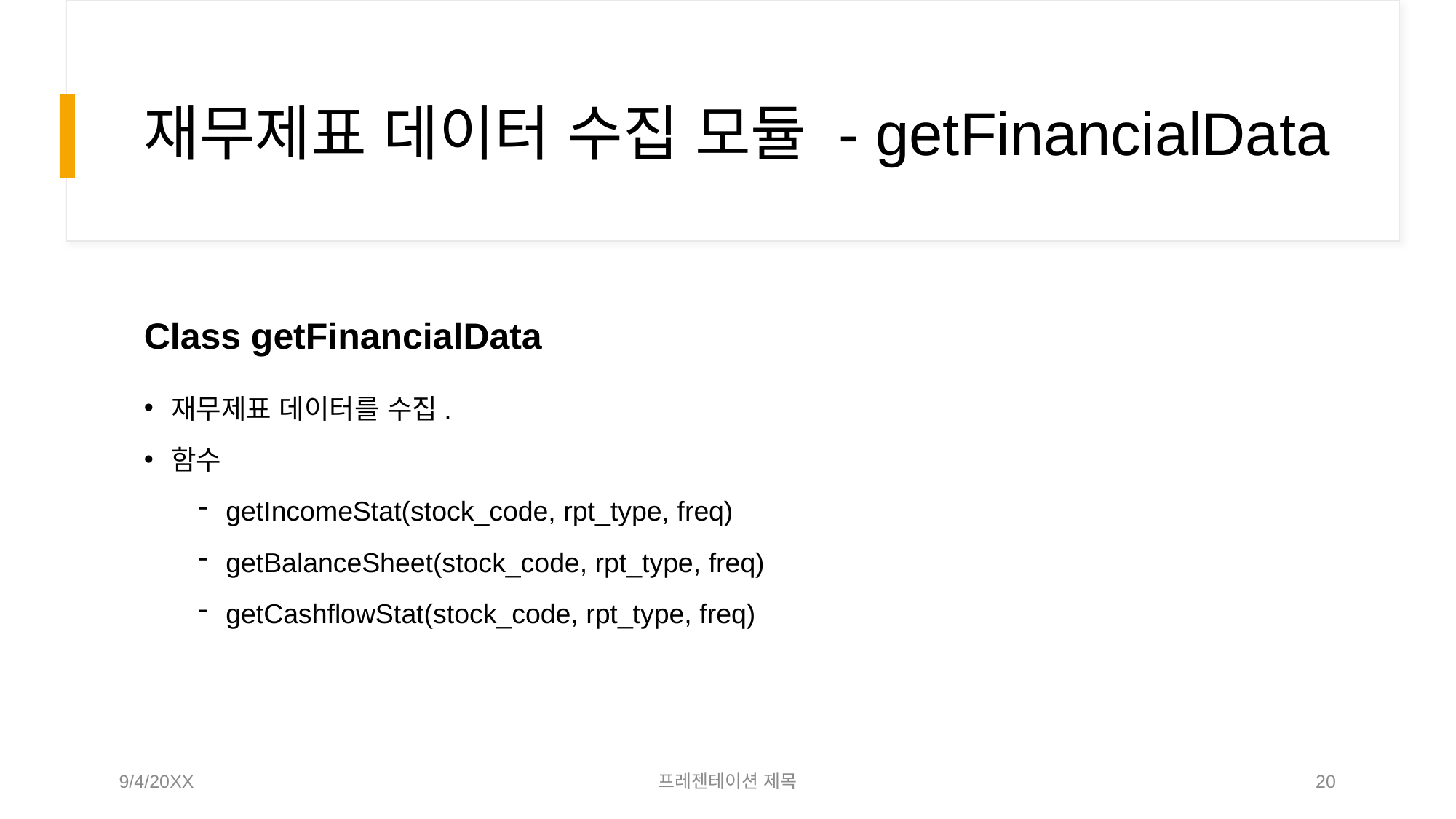

# 재무제표 데이터 수집 모듈 - getFinancialData
Class getFinancialData
재무제표 데이터를 수집.
함수
getIncomeStat(stock_code, rpt_type, freq)
getBalanceSheet(stock_code, rpt_type, freq)
getCashflowStat(stock_code, rpt_type, freq)

9/4/20XX
프레젠테이션 제목
20